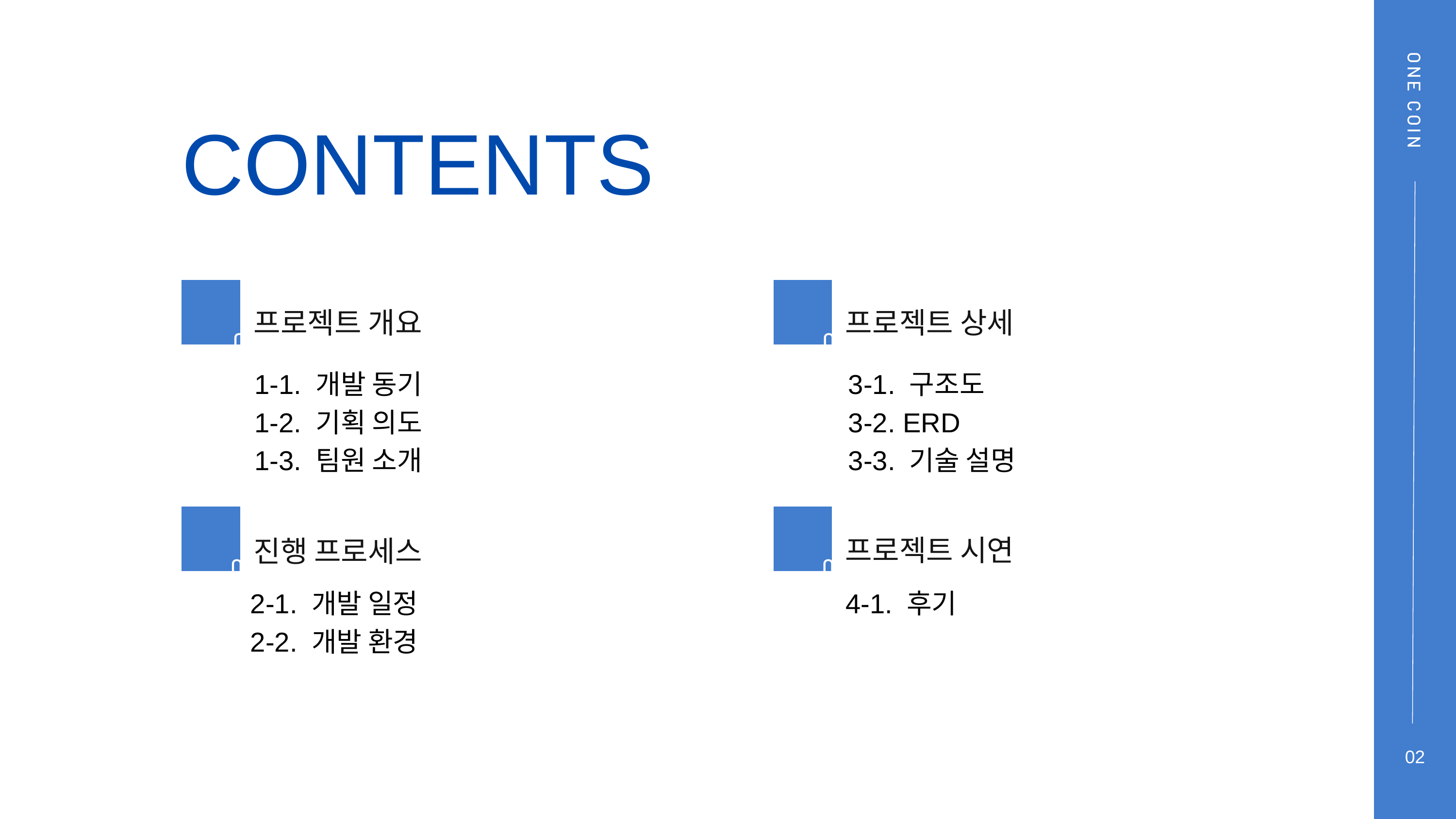

CONTENTS
ONE COIN

01

03
프로젝트 개요
프로젝트 상세
1-1. 개발 동기
1-2. 기획 의도
1-3. 팀원 소개
3-1. 구조도
3-2. ERD
3-3. 기술 설명

02

04
프로젝트 시연
진행 프로세스
2-1. 개발 일정
2-2. 개발 환경
4-1. 후기
02